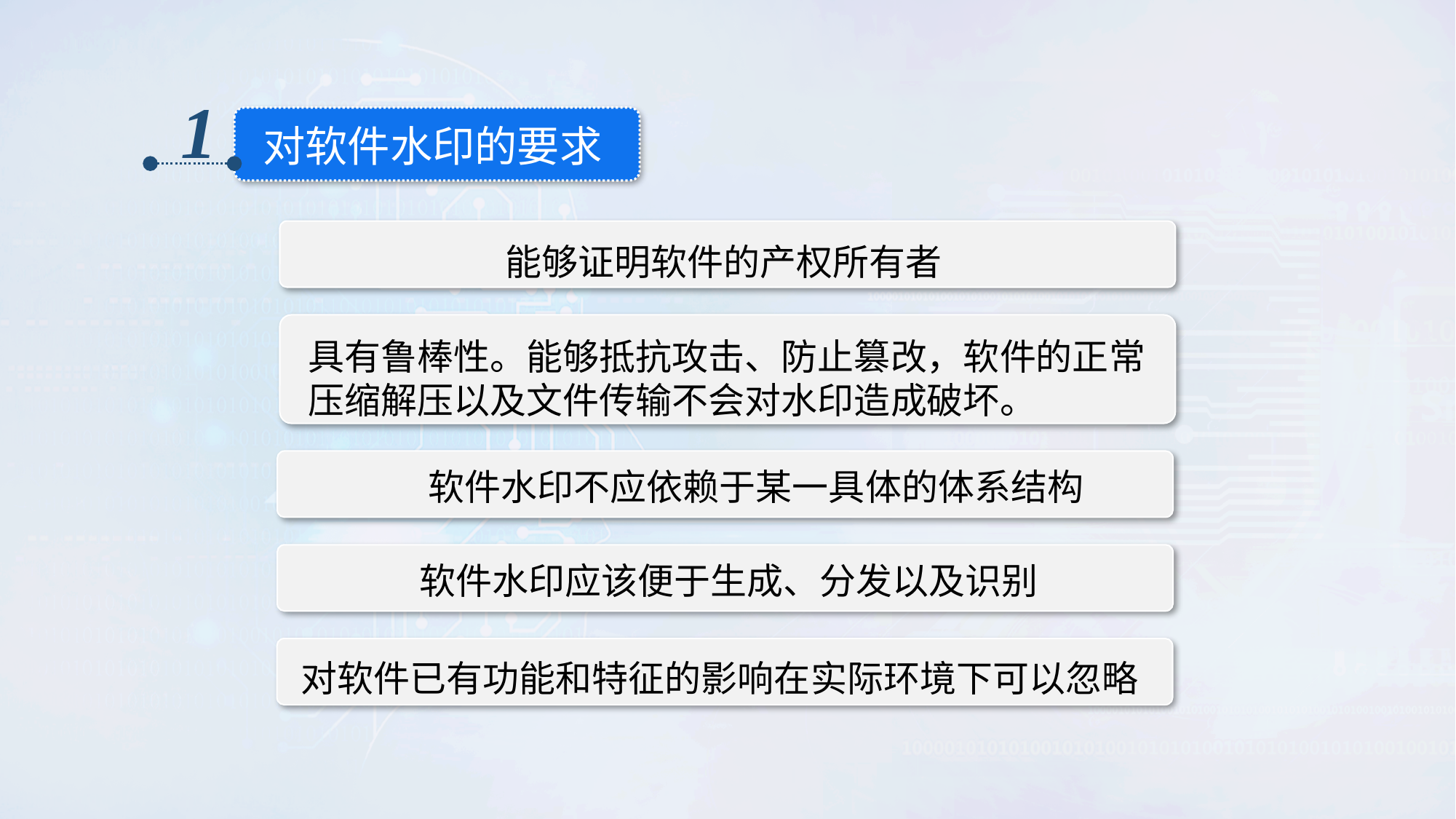

1

对软件水印的要求

能够证明软件的产权所有者

具有鲁棒性。能够抵抗攻击、防止篡改，软件的正常压缩解压以及文件传输不会对水印造成破坏。

软件水印不应依赖于某一具体的体系结构

软件水印应该便于生成、分发以及识别

对软件已有功能和特征的影响在实际环境下可以忽略